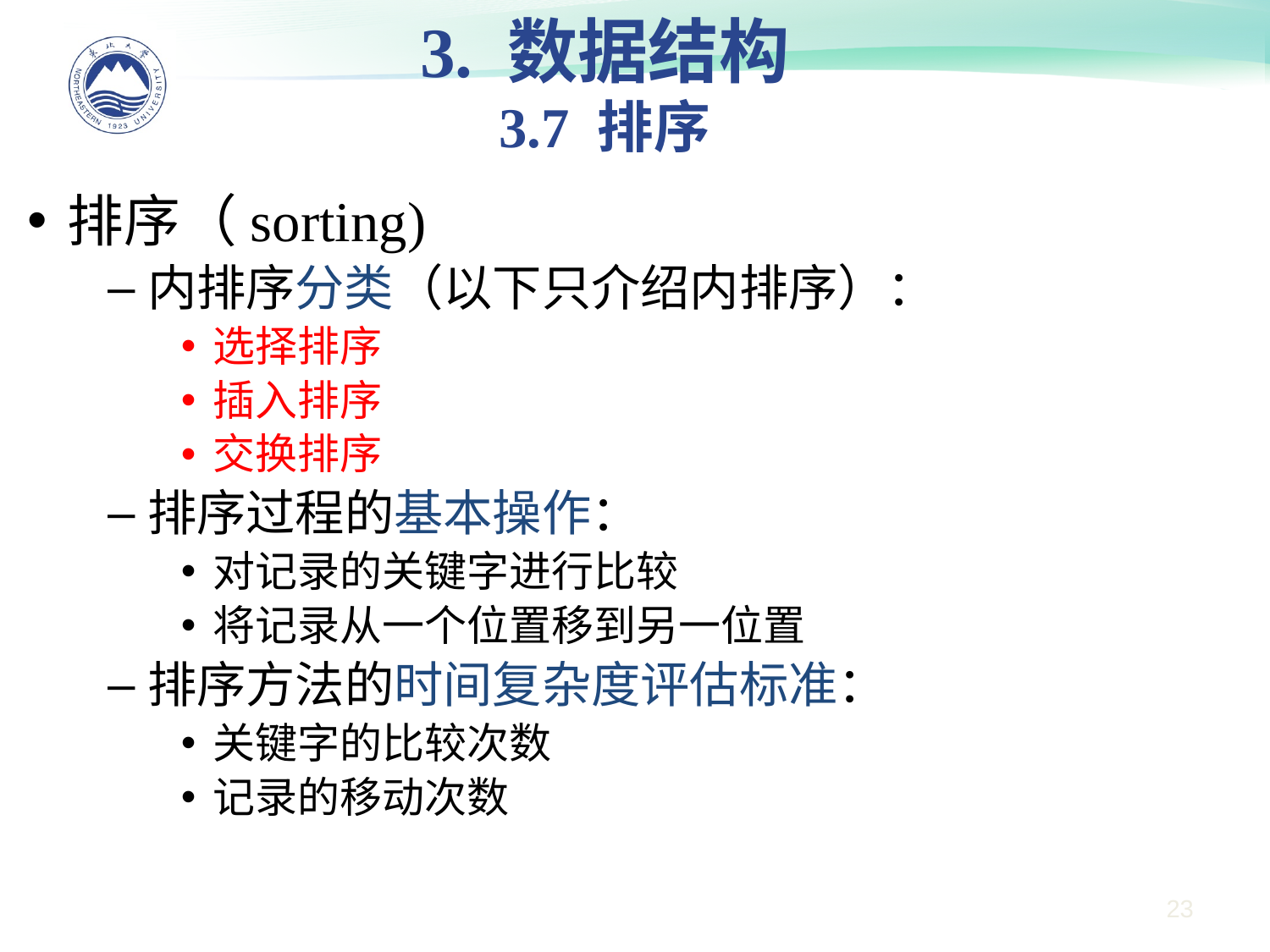

3. 数据结构
3.7 排序
排序（sorting)
内排序分类（以下只介绍内排序）：
选择排序
插入排序
交换排序
排序过程的基本操作：
对记录的关键字进行比较
将记录从一个位置移到另一位置
排序方法的时间复杂度评估标准：
关键字的比较次数
记录的移动次数
23